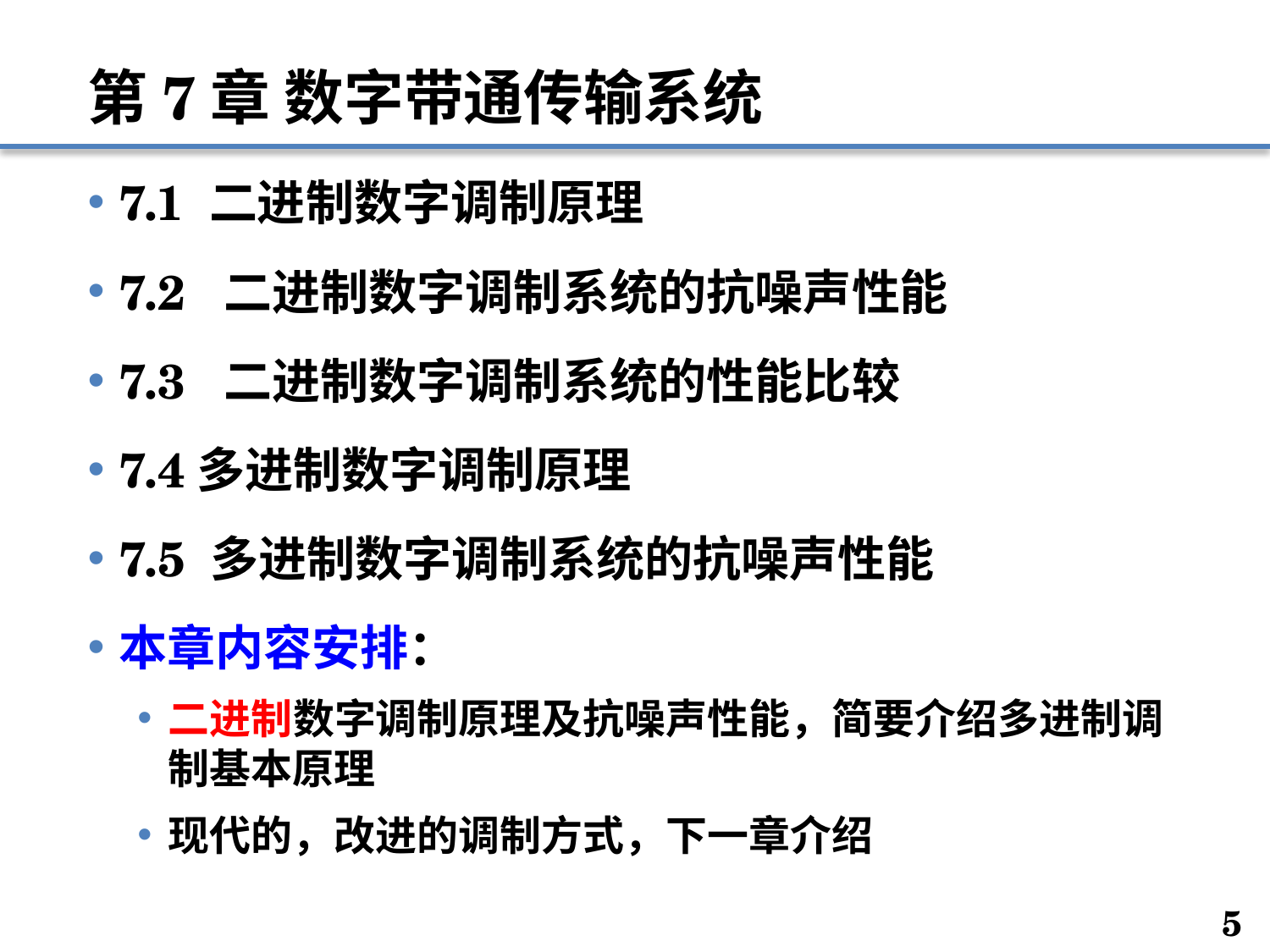

# 第7章 数字带通传输系统
7.1 二进制数字调制原理
7.2  二进制数字调制系统的抗噪声性能
7.3  二进制数字调制系统的性能比较
7.4多进制数字调制原理
7.5 多进制数字调制系统的抗噪声性能
本章内容安排：
二进制数字调制原理及抗噪声性能，简要介绍多进制调制基本原理
现代的，改进的调制方式，下一章介绍

5